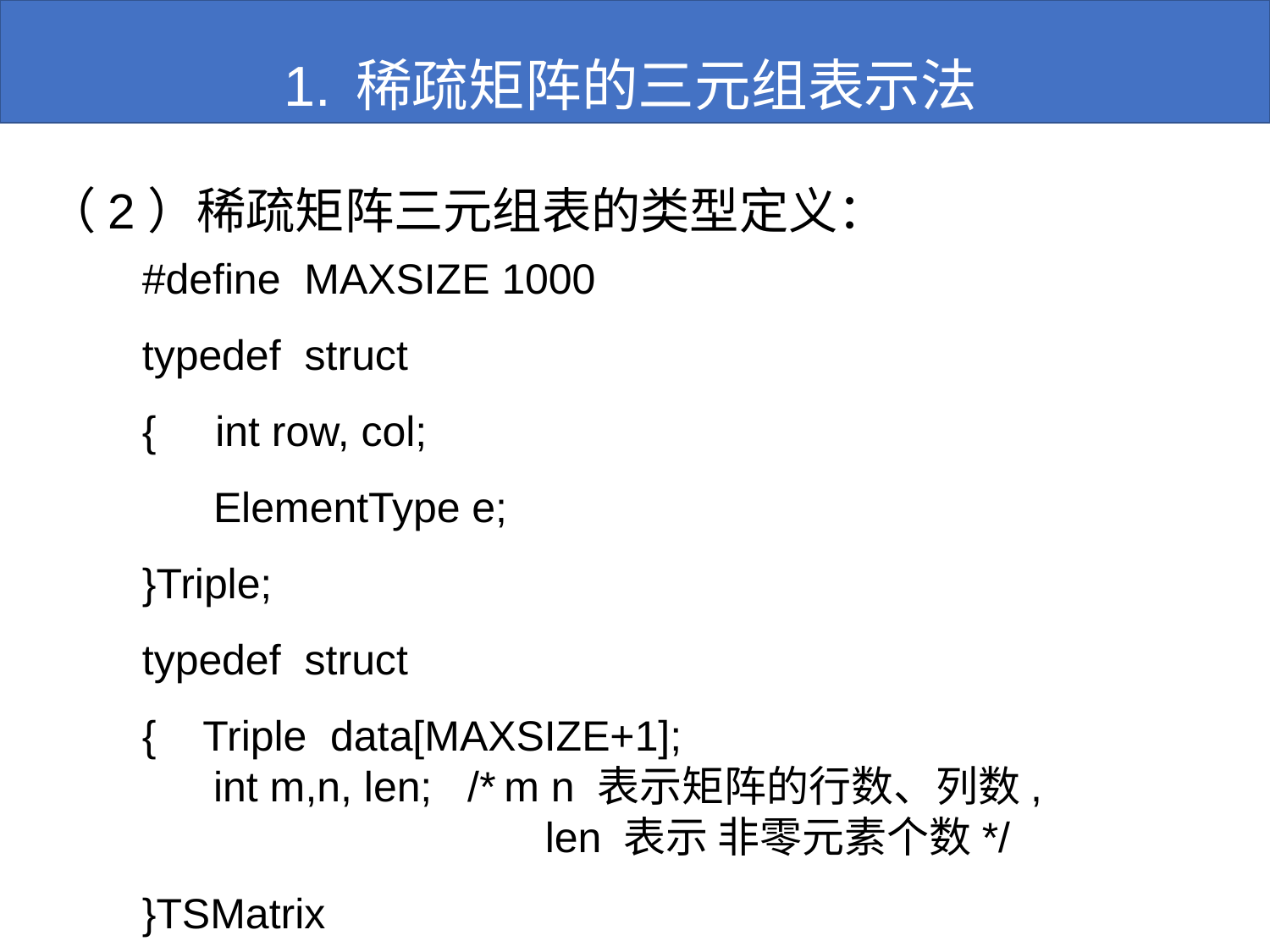

稀疏矩阵的三元组表示法
（2）稀疏矩阵三元组表的类型定义：
#define  MAXSIZE 1000
typedef  struct
{     int row, col;
      ElementType e;
}Triple;
typedef  struct
{    Triple  data[MAXSIZE+1];
      int m,n, len;   /* m n 表示矩阵的行数、列数,
                                  len 表示 非零元素个数*/
}TSMatrix
38